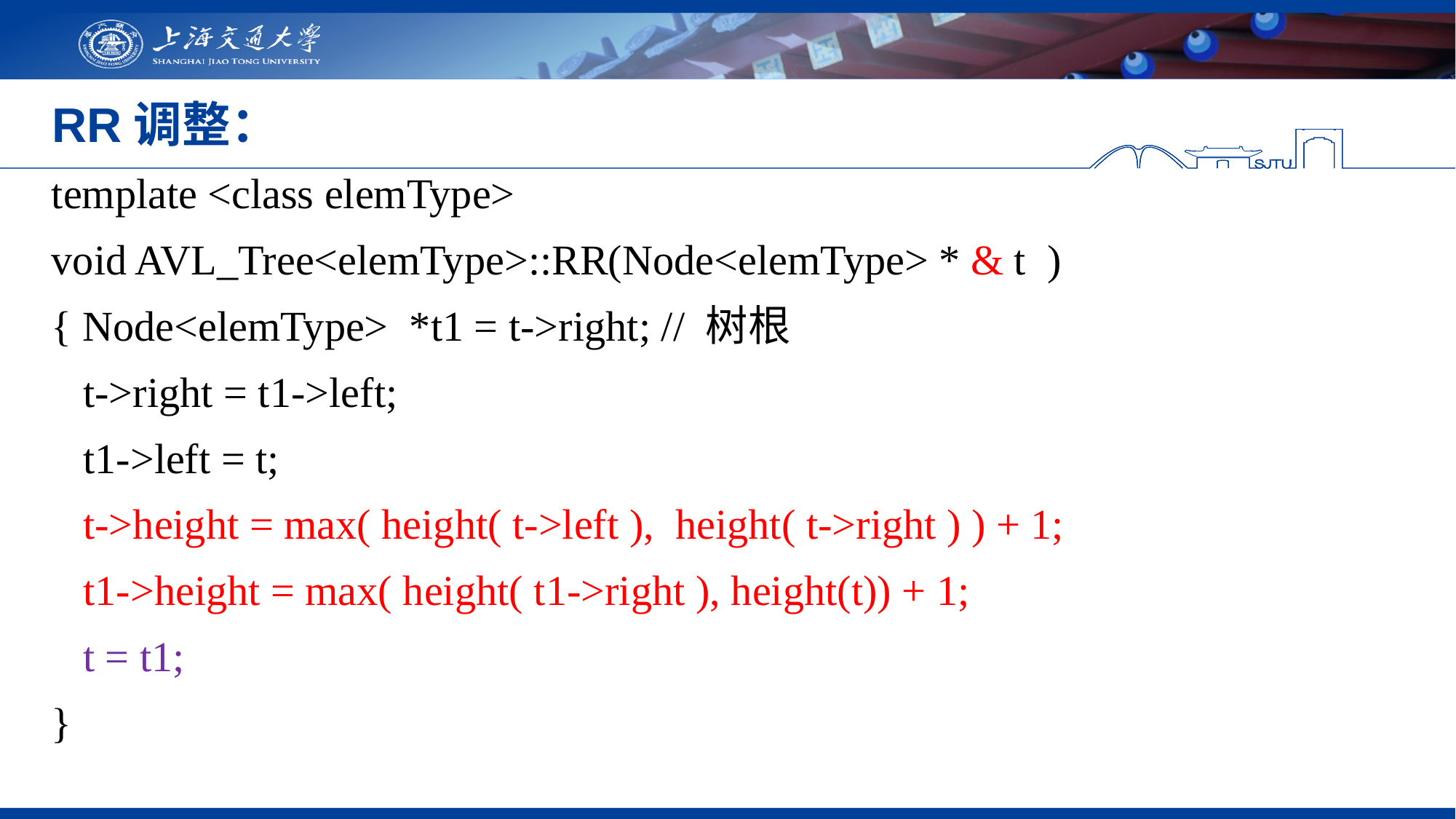

# RR调整：
template <class elemType>
void AVL_Tree<elemType>::RR(Node<elemType> * & t  )
{ Node<elemType>  *t1 = t->right; // 树根
   t->right = t1->left;
   t1->left = t;
   t->height = max( height( t->left ),  height( t->right ) ) + 1;
   t1->height = max( height( t1->right ), height(t)) + 1;
   t = t1;
}